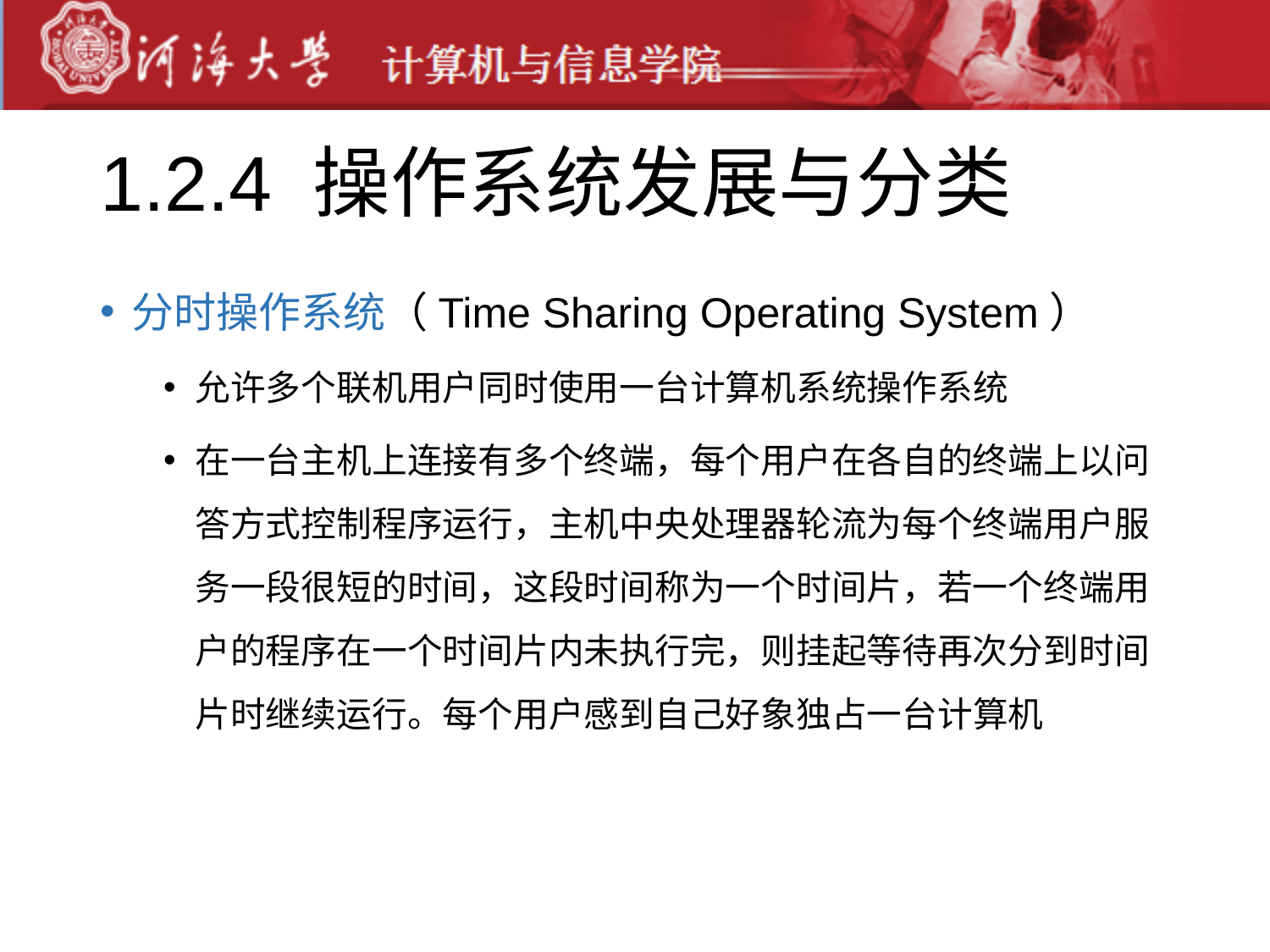

# 1.2.4 操作系统发展与分类
分时操作系统（Time Sharing Operating System）
允许多个联机用户同时使用一台计算机系统操作系统
在一台主机上连接有多个终端，每个用户在各自的终端上以问答方式控制程序运行，主机中央处理器轮流为每个终端用户服务一段很短的时间，这段时间称为一个时间片，若一个终端用户的程序在一个时间片内未执行完，则挂起等待再次分到时间片时继续运行。每个用户感到自己好象独占一台计算机